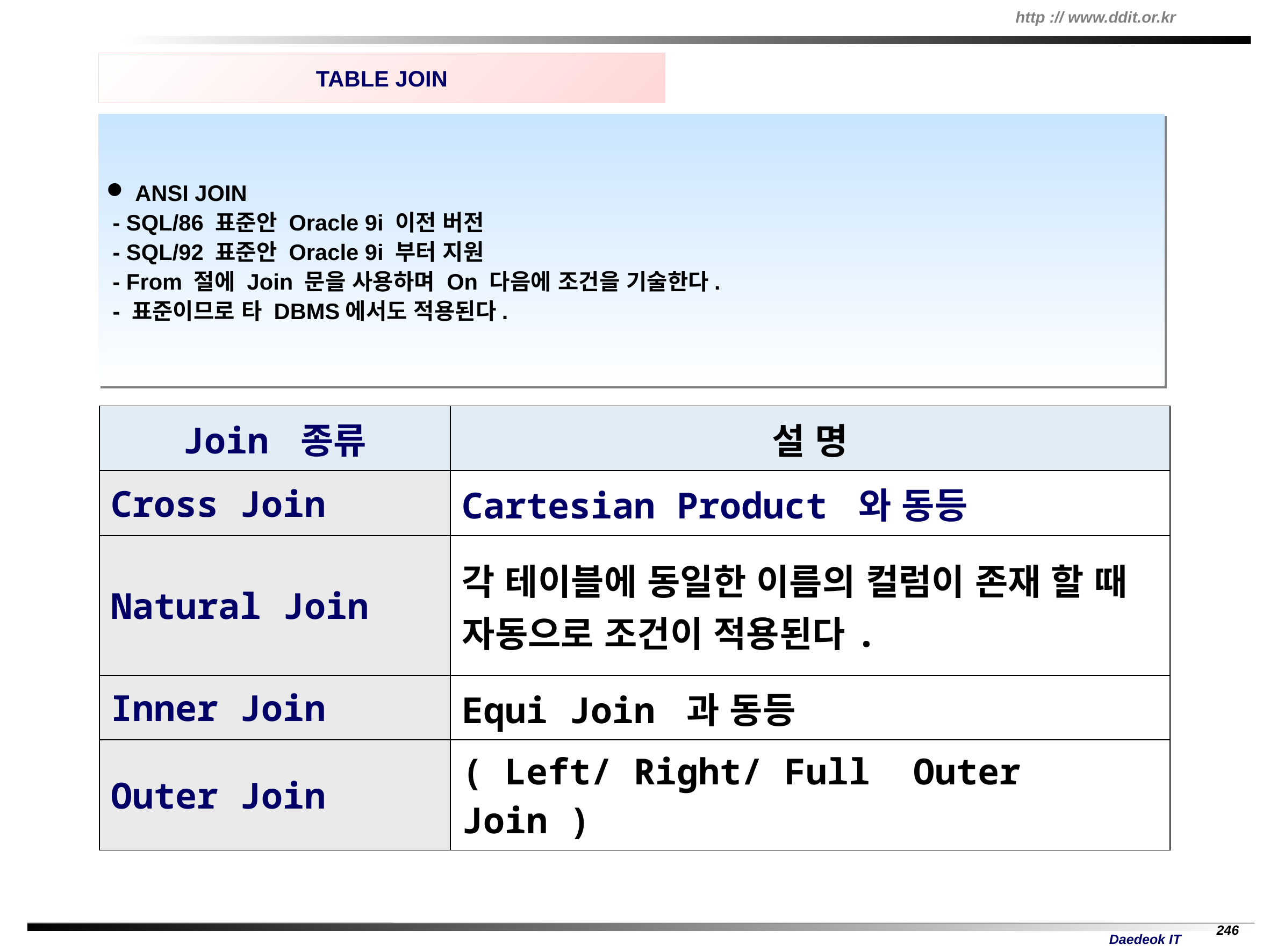

TABLE JOIN
 ANSI JOIN
 - SQL/86 표준안 Oracle 9i 이전 버전
 - SQL/92 표준안 Oracle 9i 부터 지원
 - From 절에 Join 문을 사용하며 On 다음에 조건을 기술한다.
 - 표준이므로 타 DBMS에서도 적용된다.
| Join 종류 | 설 명 |
| --- | --- |
| Cross Join | Cartesian Product 와 동등 |
| Natural Join | 각 테이블에 동일한 이름의 컬럼이 존재 할 때 자동으로 조건이 적용된다. |
| Inner Join | Equi Join 과 동등 |
| Outer Join | ( Left/ Right/ Full Outer Join ) |